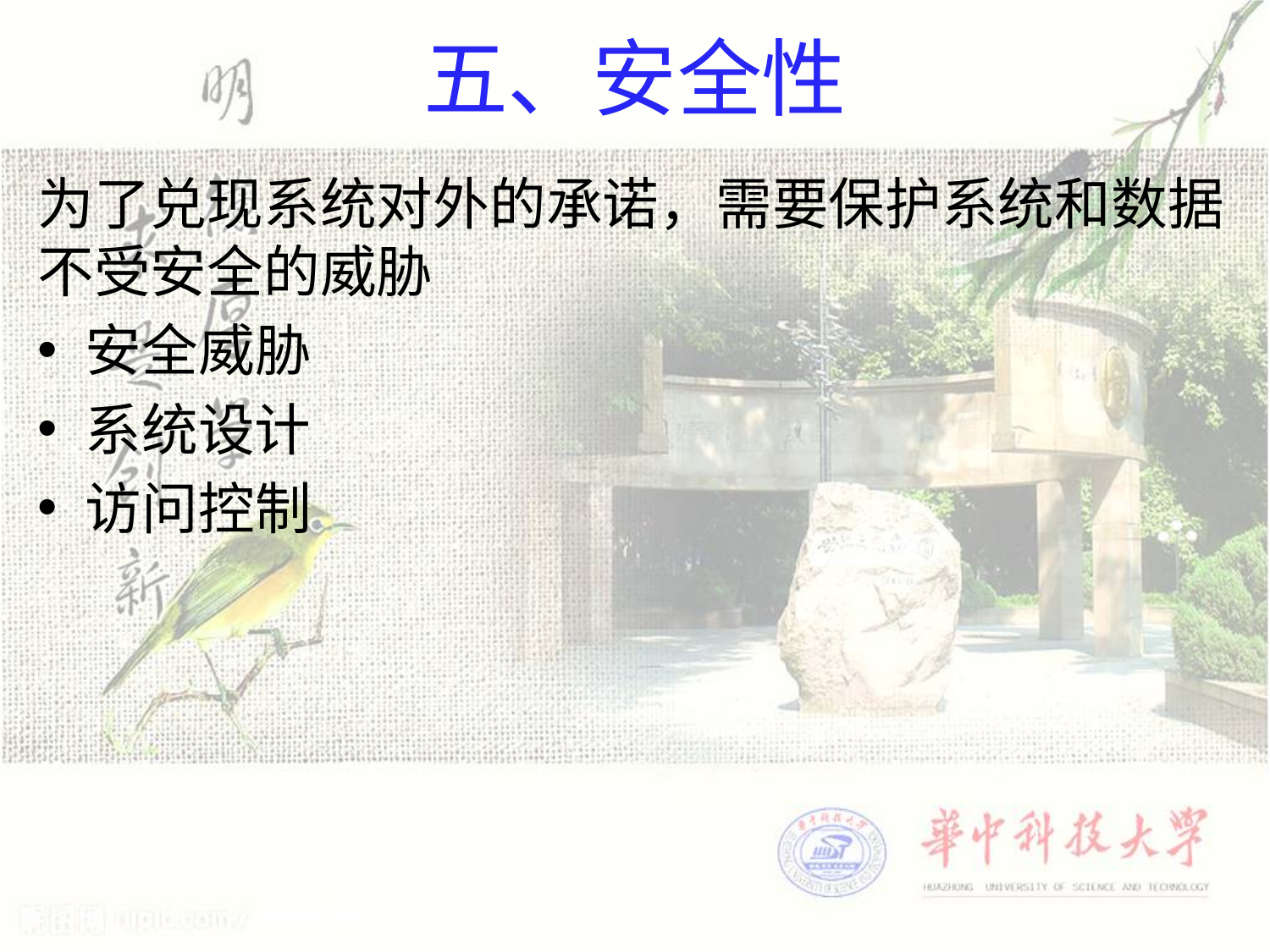

# 五、安全性
为了兑现系统对外的承诺，需要保护系统和数据不受安全的威胁
安全威胁
系统设计
访问控制